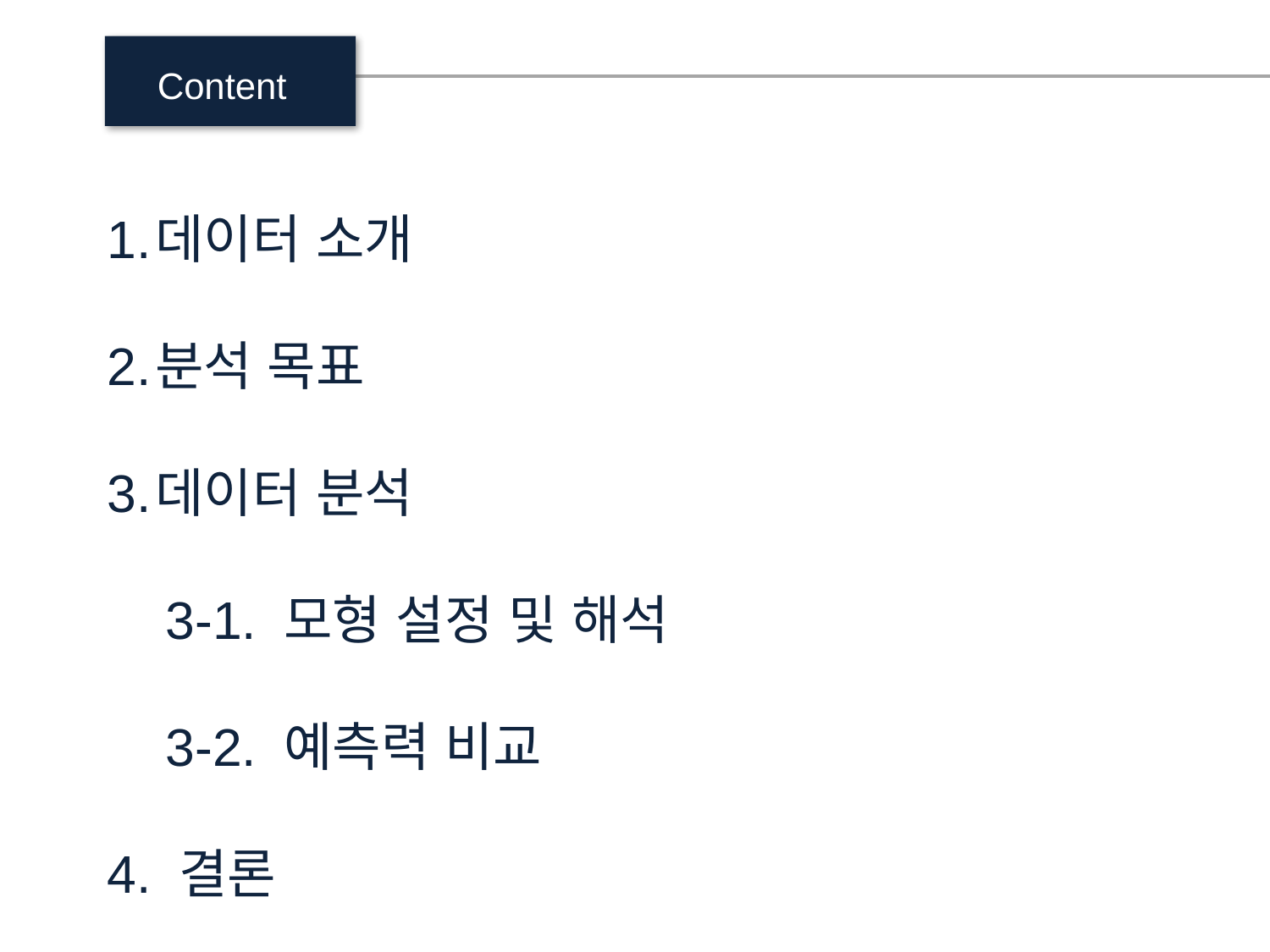

Content
데이터 소개
분석 목표
데이터 분석
    3-1. 모형 설정 및 해석
    3-2. 예측력 비교
4. 결론